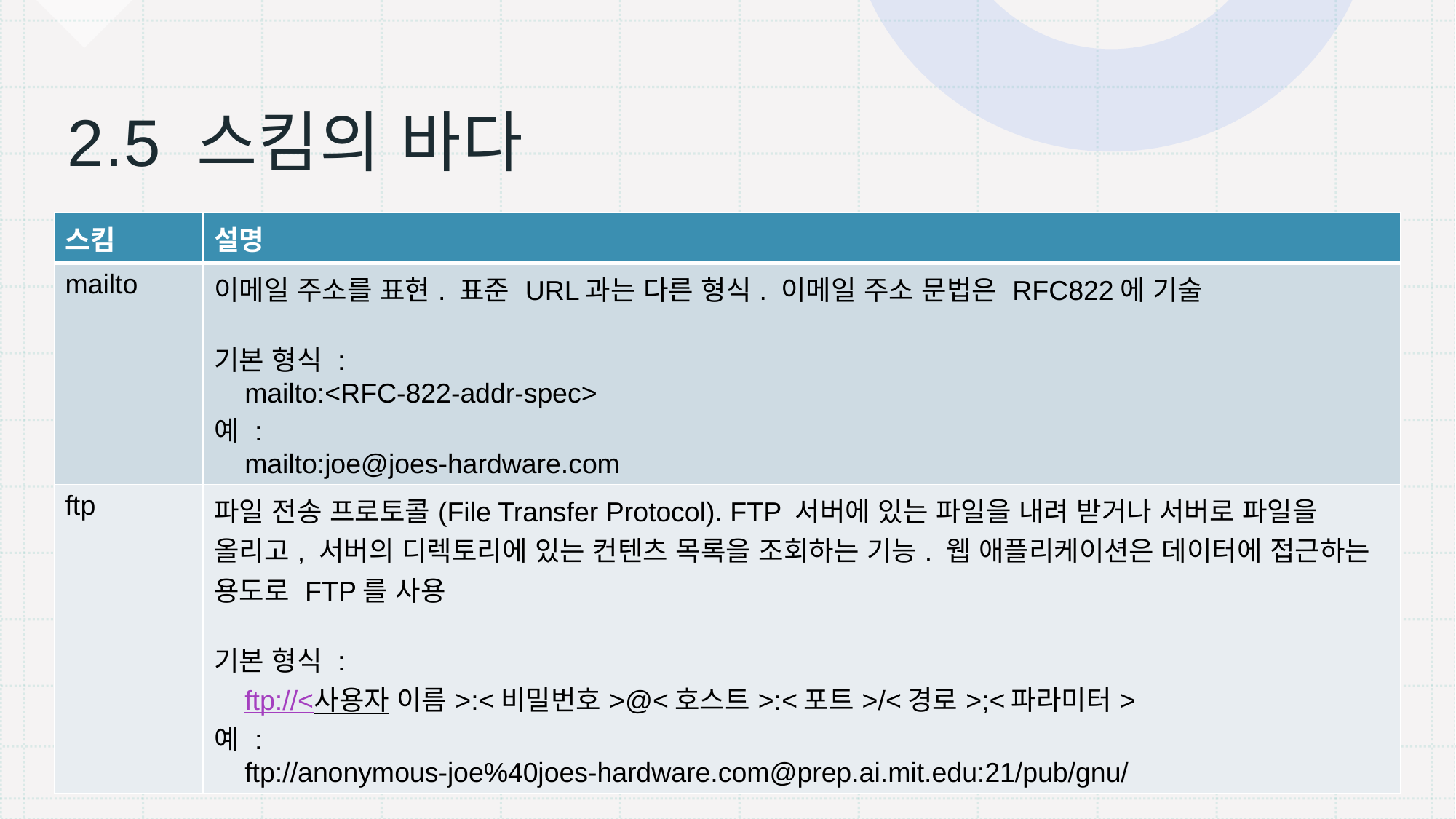

# 2.5 스킴의 바다
| 스킴 | 설명 |
| --- | --- |
| mailto | 이메일 주소를 표현. 표준 URL과는 다른 형식. 이메일 주소 문법은 RFC822에 기술 기본 형식 : mailto:<RFC-822-addr-spec> 예 : mailto:joe@joes-hardware.com |
| ftp | 파일 전송 프로토콜(File Transfer Protocol). FTP 서버에 있는 파일을 내려 받거나 서버로 파일을 올리고, 서버의 디렉토리에 있는 컨텐츠 목록을 조회하는 기능. 웹 애플리케이션은 데이터에 접근하는 용도로 FTP를 사용 기본 형식 : ftp://<사용자 이름>:<비밀번호>@<호스트>:<포트>/<경로>;<파라미터> 예 : ftp://anonymous-joe%40joes-hardware.com@prep.ai.mit.edu:21/pub/gnu/ |